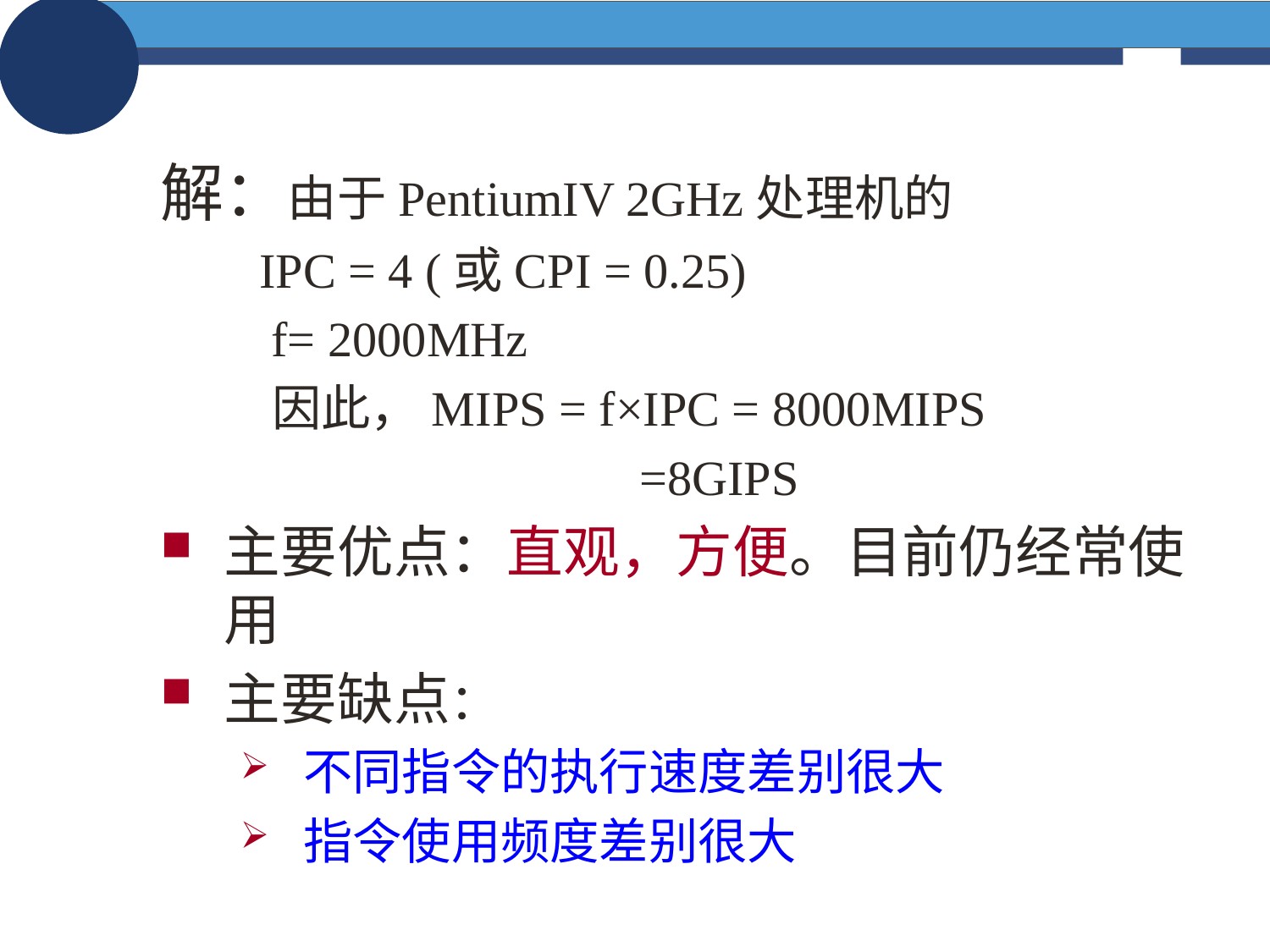

解：由于PentiumIV 2GHz处理机的
        IPC = 4 (或CPI = 0.25)
         f= 2000MHz
         因此，MIPS = f×IPC = 8000MIPS
                                       =8GIPS
主要优点：直观，方便。目前仍经常使用
主要缺点：
不同指令的执行速度差别很大
指令使用频度差别很大